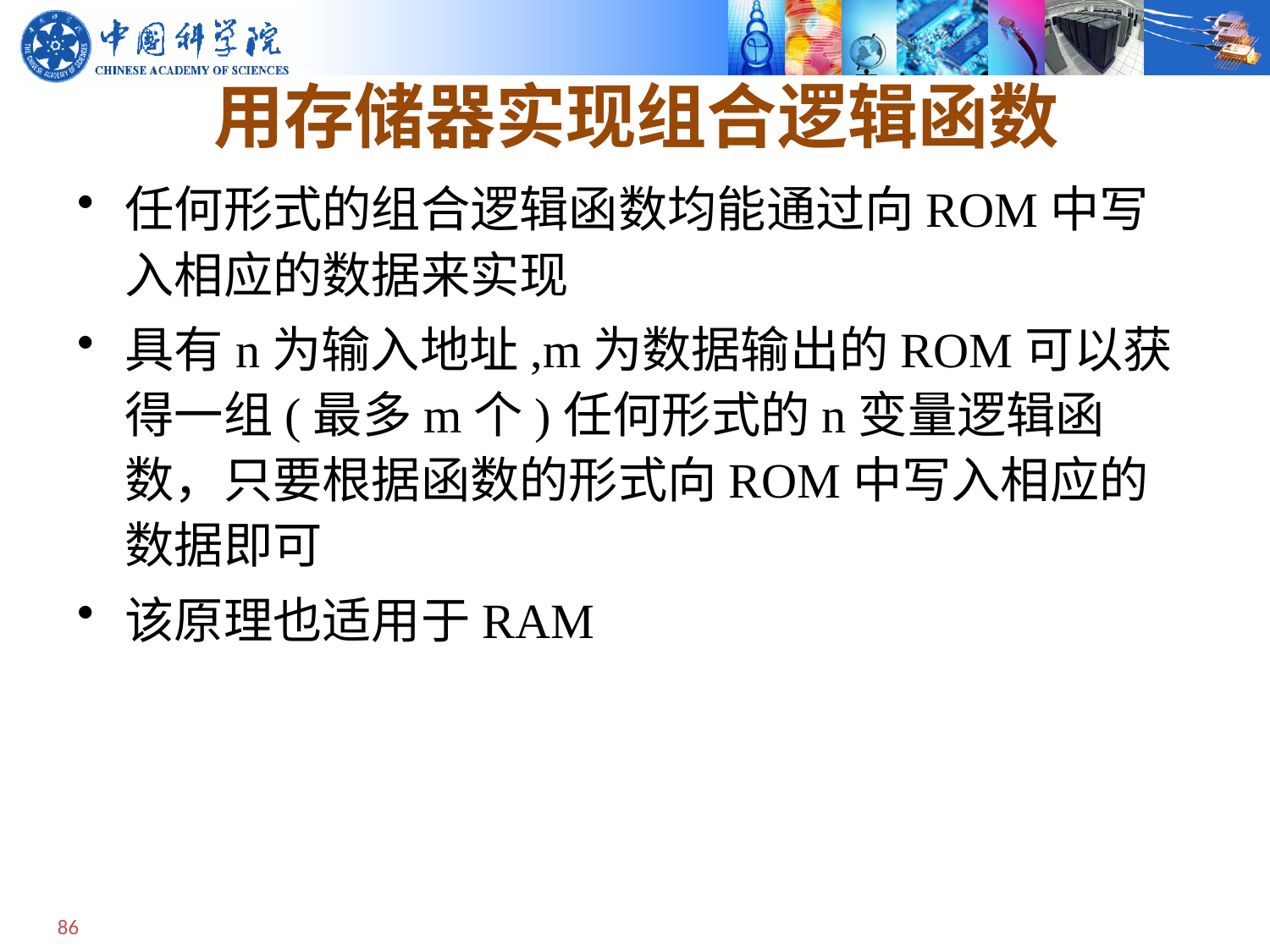

# 用存储器实现组合逻辑函数
任何形式的组合逻辑函数均能通过向ROM中写入相应的数据来实现
具有n为输入地址,m为数据输出的ROM可以获得一组(最多m个)任何形式的n变量逻辑函数，只要根据函数的形式向ROM中写入相应的数据即可
该原理也适用于RAM